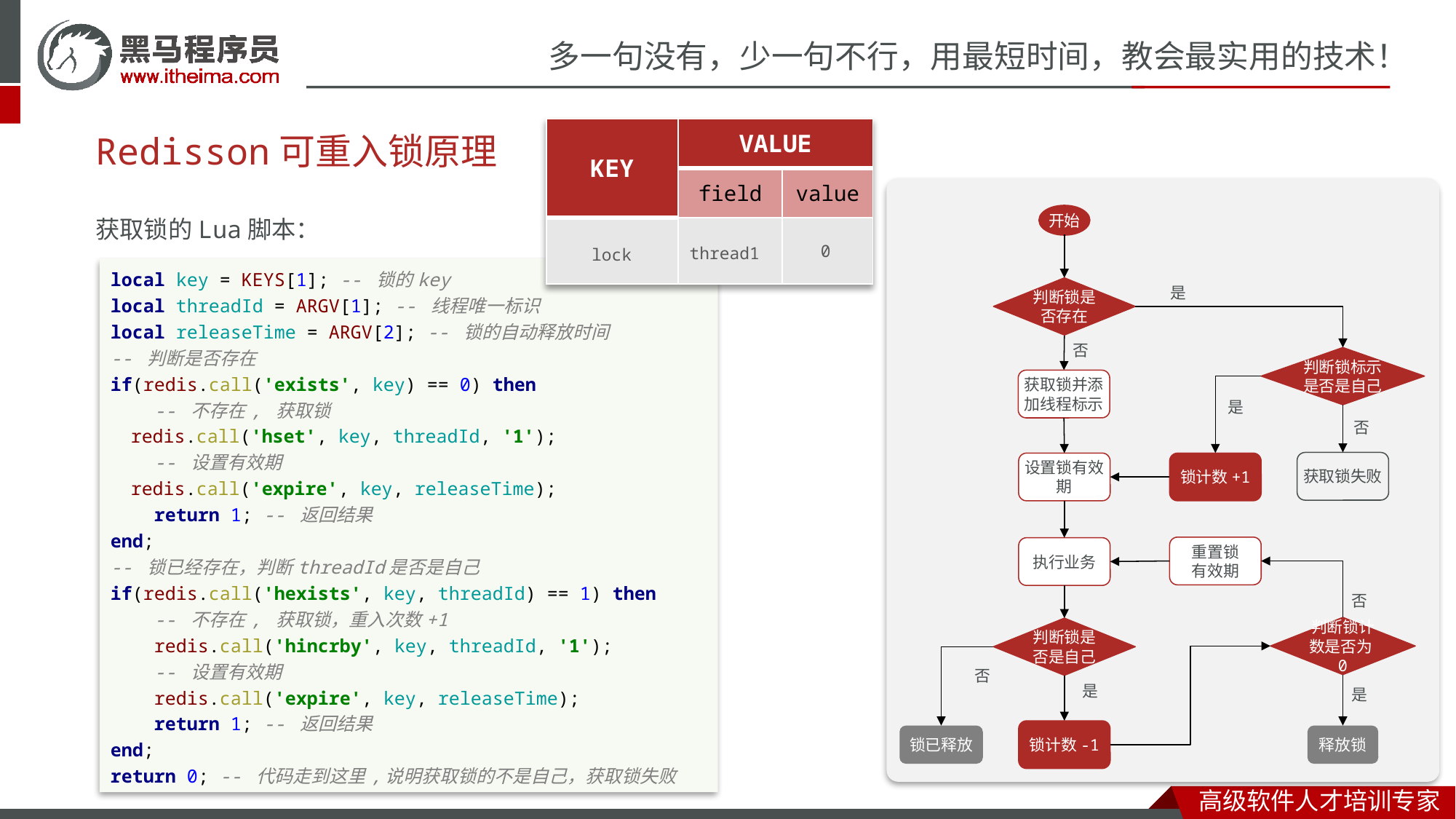

| KEY | VALUE |  |
| --- | --- | --- |
|  | field | value |
|  |  |  |
Redisson可重入锁原理

获取锁的Lua脚本：
开始
0
thread1
lock
local key = KEYS[1]; -- 锁的key
local threadId = ARGV[1]; -- 线程唯一标识
local releaseTime = ARGV[2]; -- 锁的自动释放时间
-- 判断是否存在
if(redis.call('exists', key) == 0) then
    -- 不存在, 获取锁
    redis.call('hset', key, threadId, '1');
    -- 设置有效期
    redis.call('expire', key, releaseTime);
    return 1; -- 返回结果
end;
-- 锁已经存在，判断threadId是否是自己
if(redis.call('hexists', key, threadId) == 1) then
    -- 不存在, 获取锁，重入次数+1
    redis.call('hincrby', key, threadId, '1');
    -- 设置有效期
    redis.call('expire', key, releaseTime);
    return 1; -- 返回结果
end;
return 0; -- 代码走到这里,说明获取锁的不是自己，获取锁失败
判断锁是否存在
是
否
判断锁标示是否是自己
获取锁并添加线程标示
是
否
获取锁失败
设置锁有效期
锁计数+1
重置锁
有效期
执行业务
否
判断锁计数是否为0
判断锁是否是自己
否
是
是
锁计数-1
释放锁
锁已释放